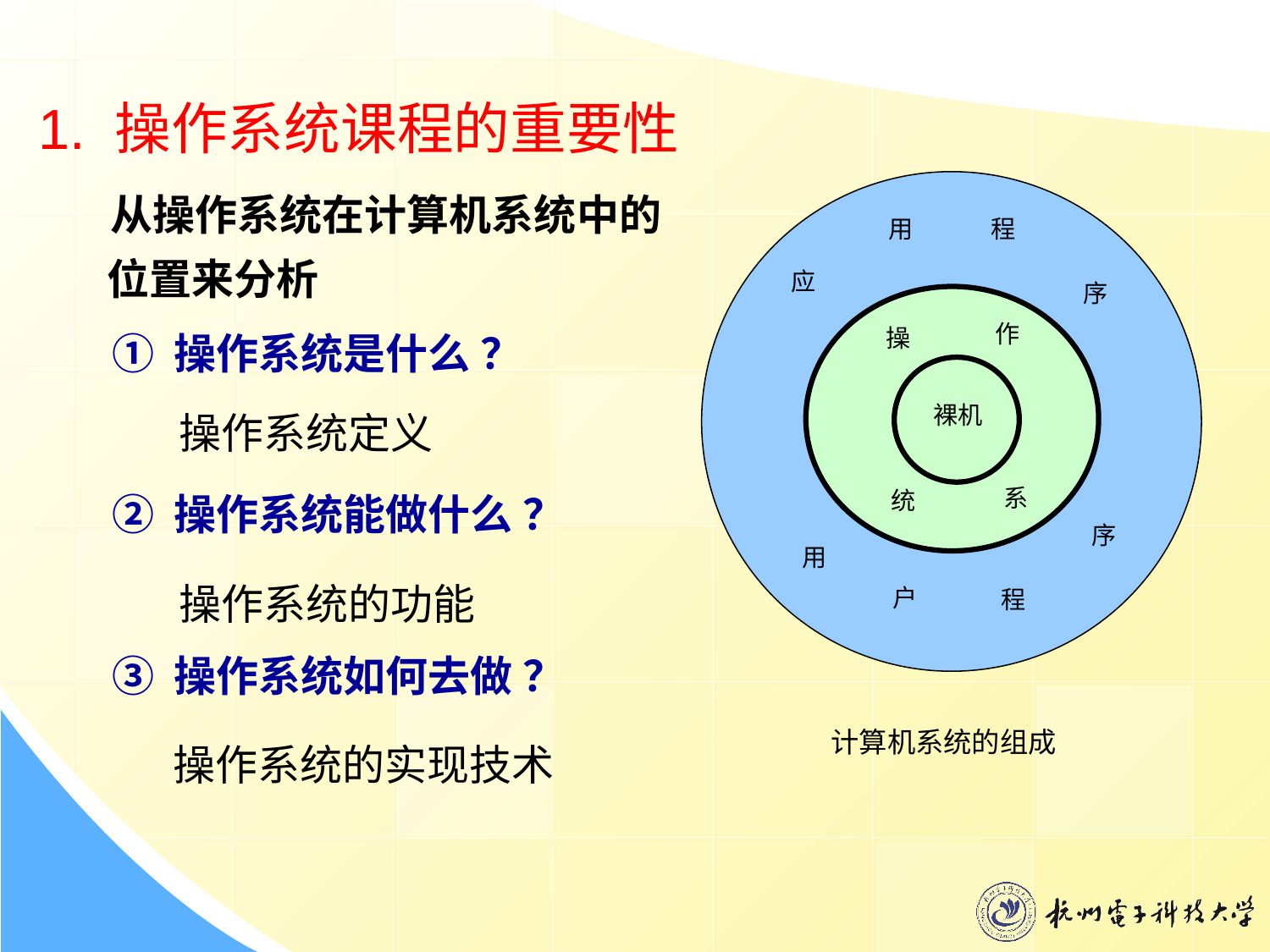

从操作系统在计算机系统中的位置来分析
① 操作系统是什么 ？

② 操作系统能做什么 ？

③ 操作系统如何去做 ？
1. 操作系统课程的重要性

用
程
应
序

作
操

裸机
系
统
序
用
户
程
计算机系统的组成
操作系统定义
操作系统的功能
操作系统的实现技术